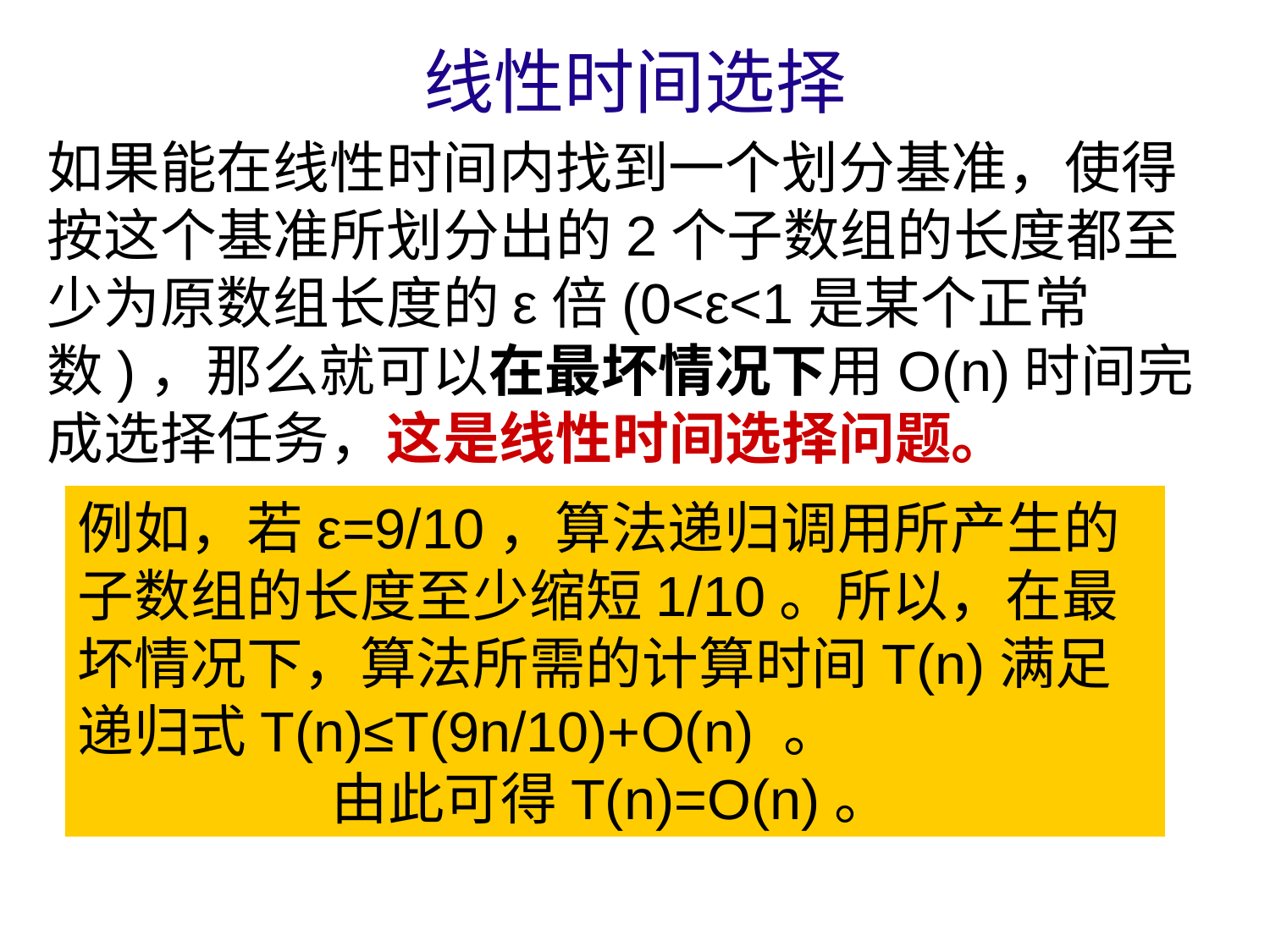

线性时间选择
如果能在线性时间内找到一个划分基准，使得按这个基准所划分出的2个子数组的长度都至少为原数组长度的ε倍(0<ε<1是某个正常数)，那么就可以在最坏情况下用O(n)时间完成选择任务，这是线性时间选择问题。
例如，若ε=9/10，算法递归调用所产生的子数组的长度至少缩短1/10。所以，在最坏情况下，算法所需的计算时间T(n)满足递归式T(n)≤T(9n/10)+O(n) 。
		由此可得T(n)=O(n)。